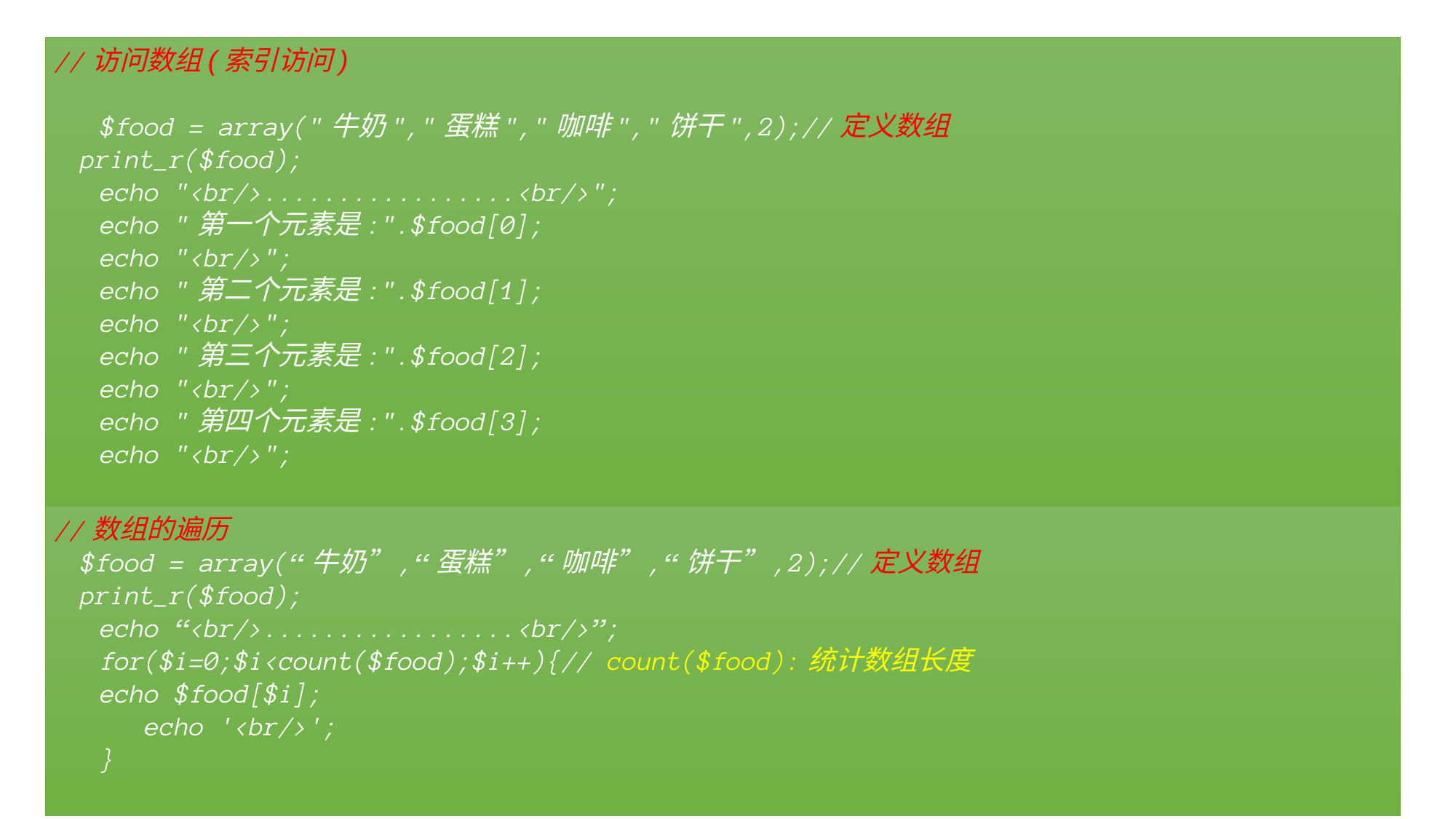

//访问数组(索引访问)
   $food = array("牛奶","蛋糕","咖啡","饼干",2);//定义数组
   print_r($food);
   echo "<br/>.................<br/>";
   echo "第一个元素是:".$food[0];
   echo "<br/>";
   echo "第二个元素是:".$food[1];
   echo "<br/>";
   echo "第三个元素是:".$food[2];
   echo "<br/>";
   echo "第四个元素是:".$food[3];
   echo "<br/>";

//数组的遍历
   $food = array(“牛奶”,“蛋糕”,“咖啡”,“饼干”,2);//定义数组
   print_r($food);
   echo “<br/>.................<br/>”;
   for($i=0;$i<count($food);$i++){// count($food):统计数组长度
   echo $food[$i];
      echo '<br/>';
   }